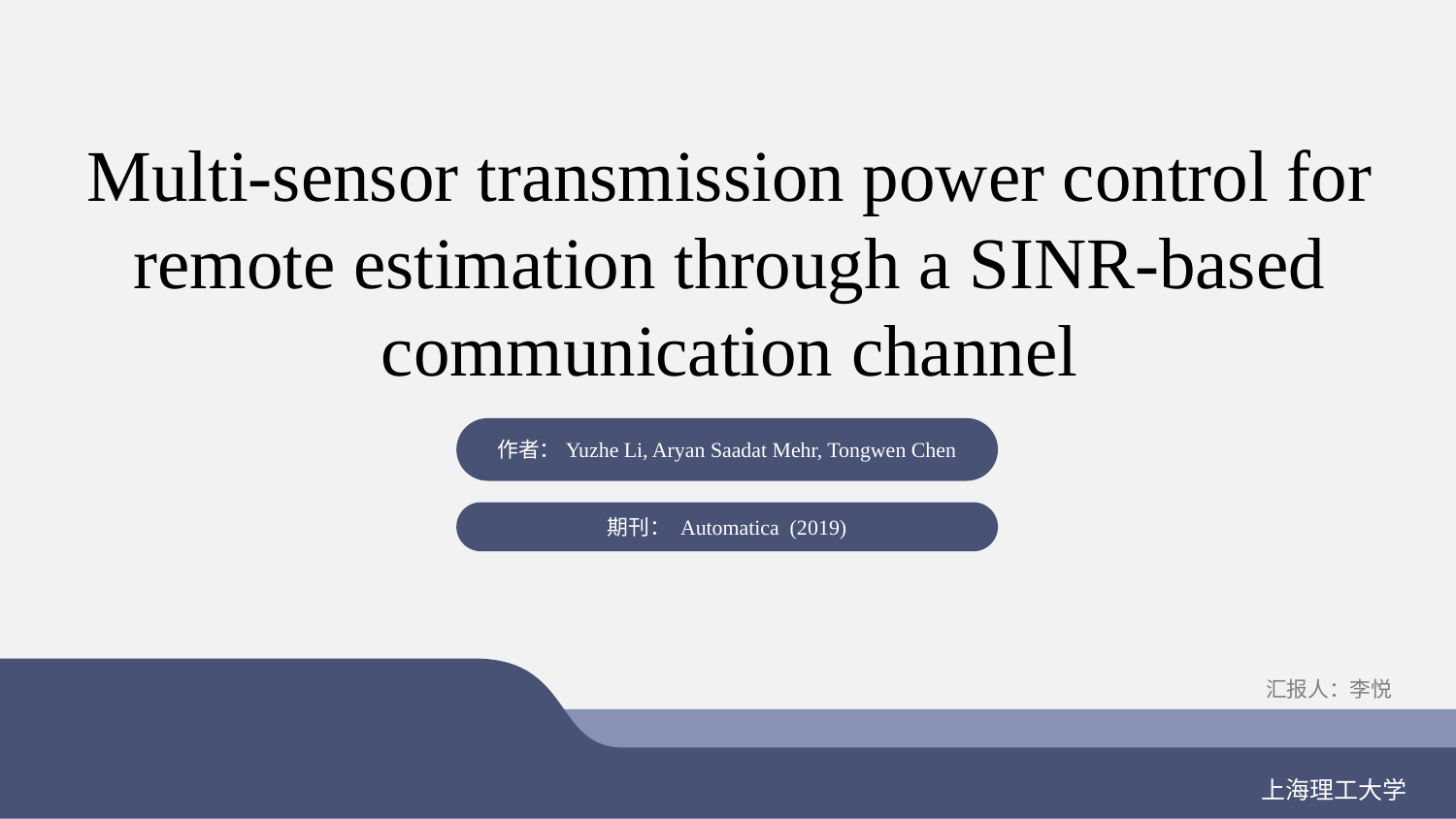

Multi-sensor transmission power control for remote estimation through a SINR-based communication channel
作者：Yuzhe Li, Aryan Saadat Mehr, Tongwen Chen
期刊： Automatica  (2019)
汇报人：李悦

金山大学稻壳学院
上海理工大学